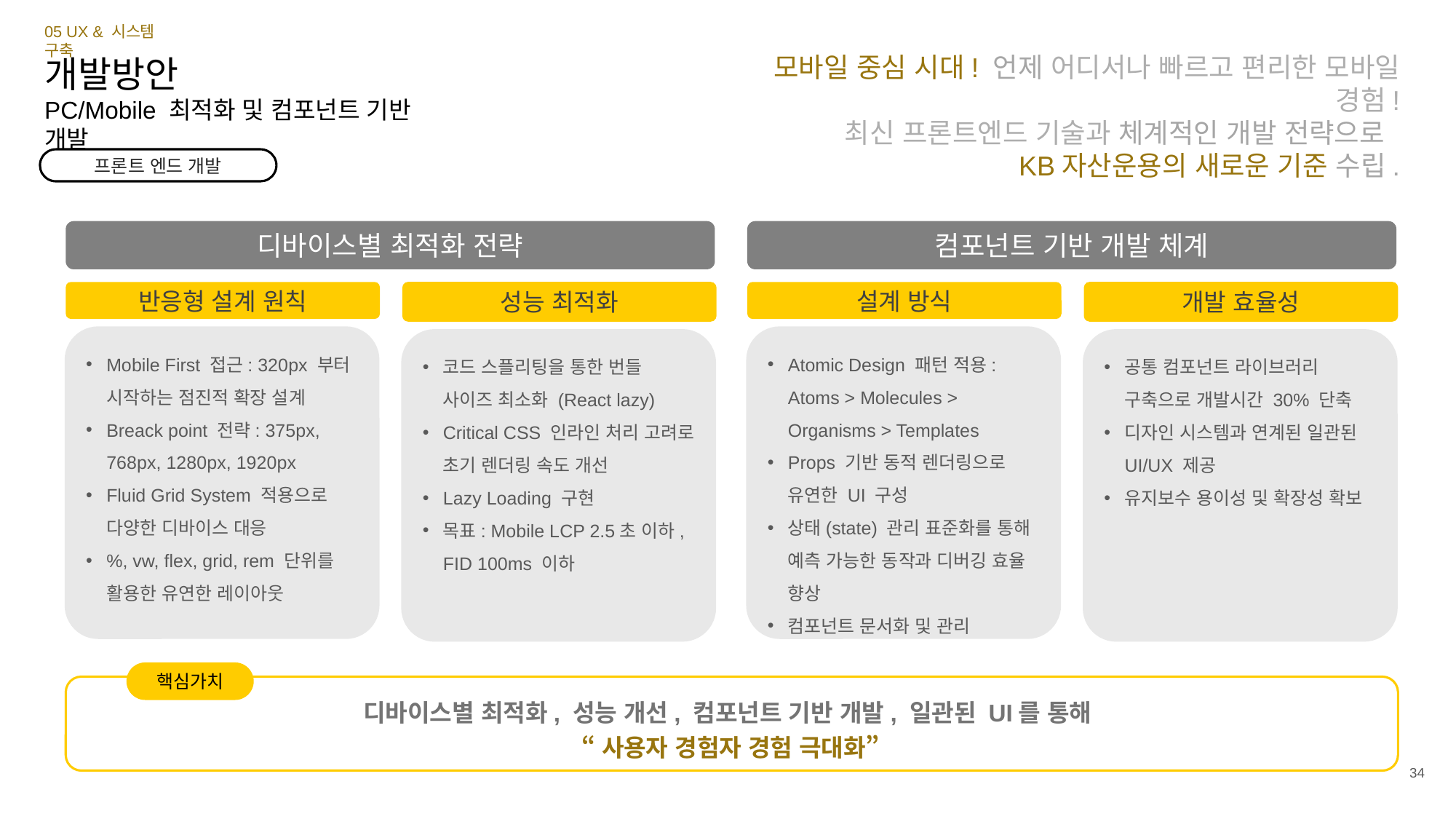

05 UX & 시스템 구축
모바일 중심 시대! 언제 어디서나 빠르고 편리한 모바일 경험!
최신 프론트엔드 기술과 체계적인 개발 전략으로
KB자산운용의 새로운 기준 수립.
개발방안
PC/Mobile 최적화 및 컴포넌트 기반 개발
프론트 엔드 개발
디바이스별 최적화 전략
컴포넌트 기반 개발 체계
반응형 설계 원칙
성능 최적화
설계 방식
개발 효율성
Mobile First 접근: 320px 부터 시작하는 점진적 확장 설계
Breack point 전략: 375px, 768px, 1280px, 1920px
Fluid Grid System 적용으로 다양한 디바이스 대응
%, vw, flex, grid, rem 단위를 활용한 유연한 레이아웃
Atomic Design 패턴 적용:
Atoms > Molecules > Organisms > Templates
Props 기반 동적 렌더링으로 유연한 UI 구성
상태(state) 관리 표준화를 통해 예측 가능한 동작과 디버깅 효율 향상
컴포넌트 문서화 및 관리
코드 스플리팅을 통한 번들 사이즈 최소화 (React lazy)
Critical CSS 인라인 처리 고려로 초기 렌더링 속도 개선
Lazy Loading 구현
목표: Mobile LCP 2.5초 이하, FID 100ms 이하
공통 컴포넌트 라이브러리 구축으로 개발시간 30% 단축
디자인 시스템과 연계된 일관된 UI/UX 제공
유지보수 용이성 및 확장성 확보
핵심가치

디바이스별 최적화, 성능 개선, 컴포넌트 기반 개발, 일관된 UI를 통해
“사용자 경험자 경험 극대화”
34